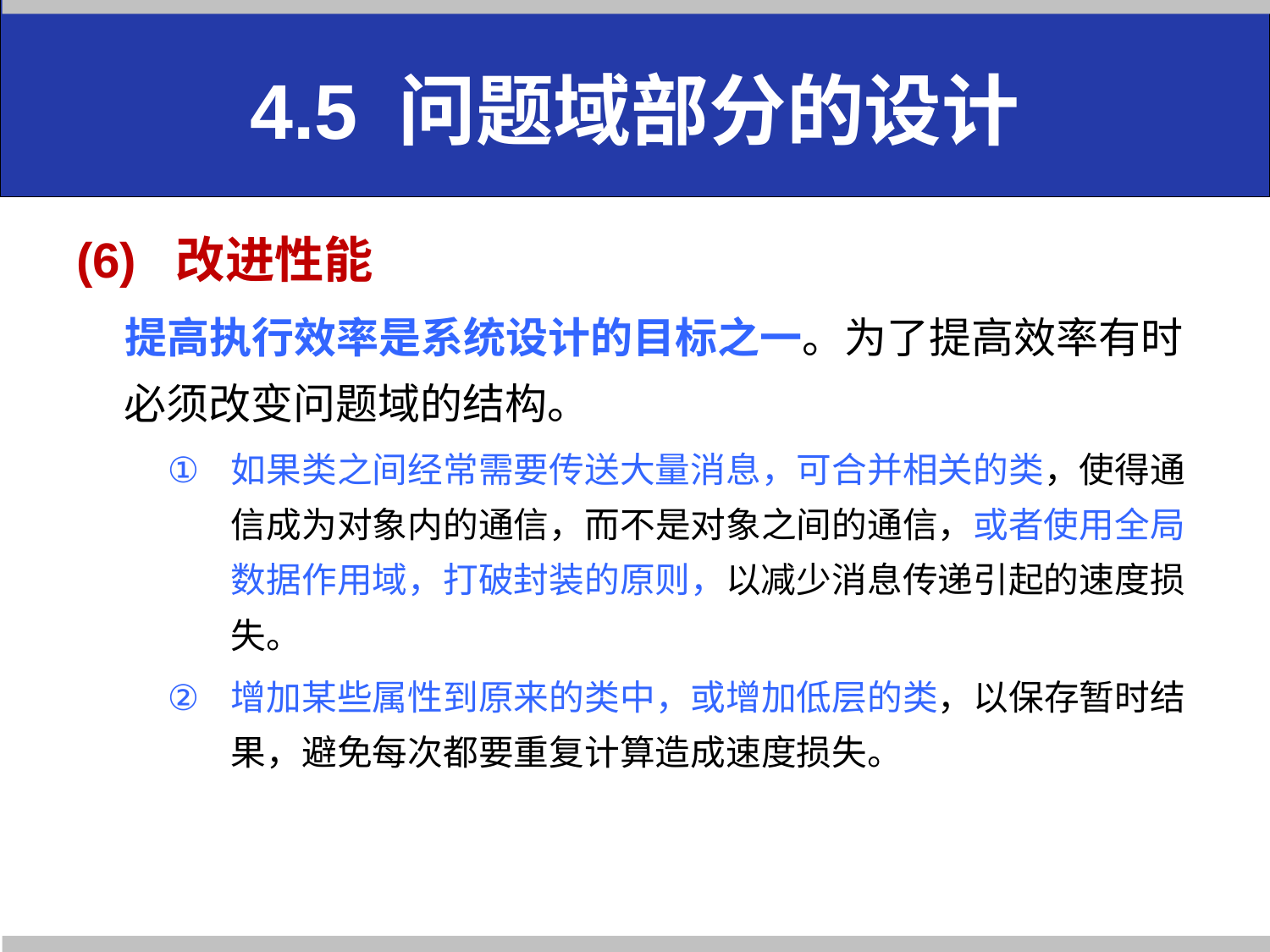

# 4.5 问题域部分的设计
(6)  改进性能
    提高执行效率是系统设计的目标之一。为了提高效率有时必须改变问题域的结构。
如果类之间经常需要传送大量消息，可合并相关的类，使得通信成为对象内的通信，而不是对象之间的通信，或者使用全局数据作用域，打破封装的原则，以减少消息传递引起的速度损失。
增加某些属性到原来的类中，或增加低层的类，以保存暂时结果，避免每次都要重复计算造成速度损失。
595